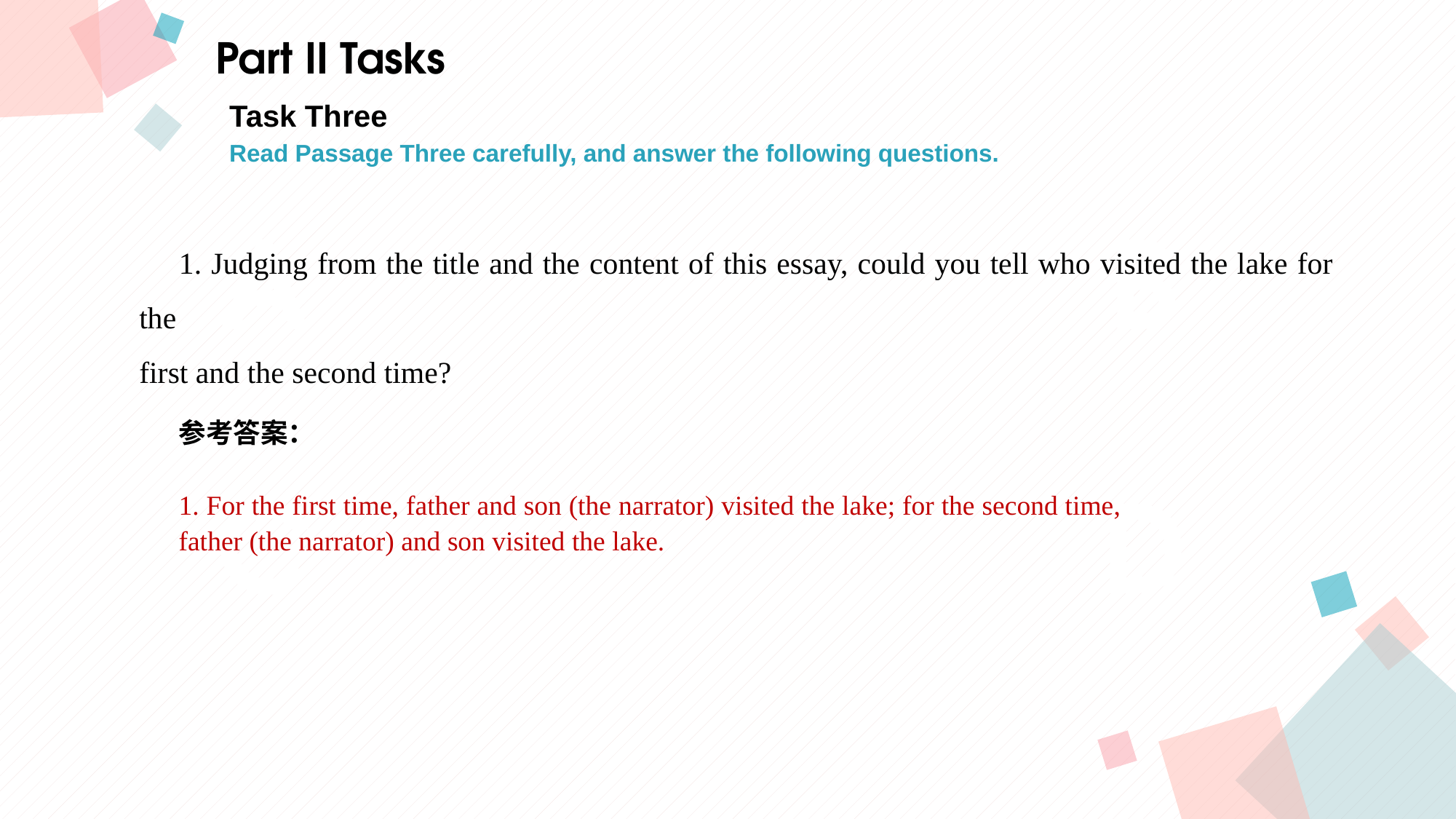

Part II Tasks
Task Three

Read Passage Three carefully, and answer the following questions.
A
B
     1. Judging from the title and the content of this essay, could you tell who visited the lake for the
first and the second time?
参考答案：

1. For the first time, father and son (the narrator) visited the lake; for the second time, father (the narrator) and son visited the lake.
C
D